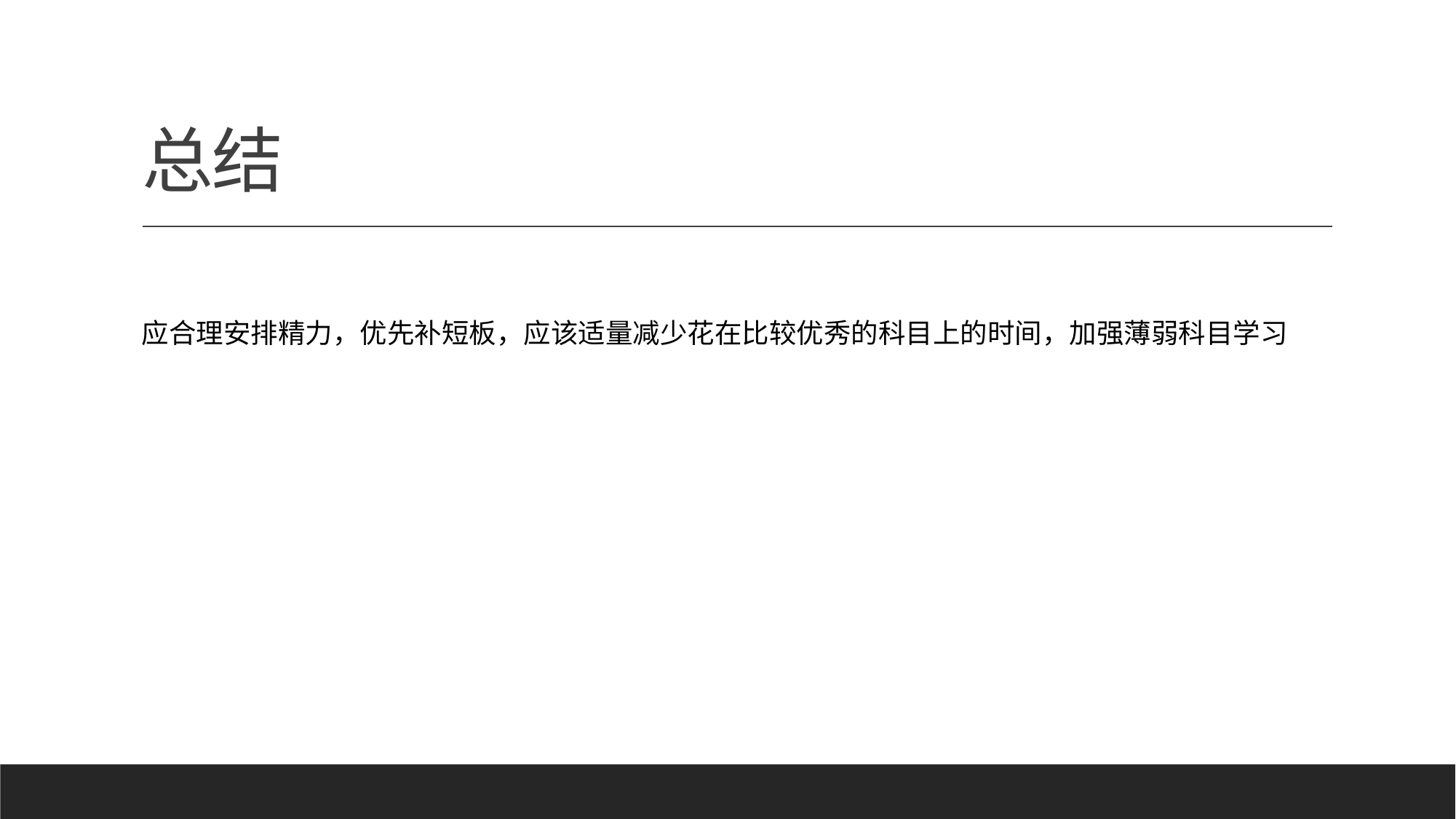

# 总结
应合理安排精力，优先补短板，应该适量减少花在比较优秀的科目上的时间，加强薄弱科目学习